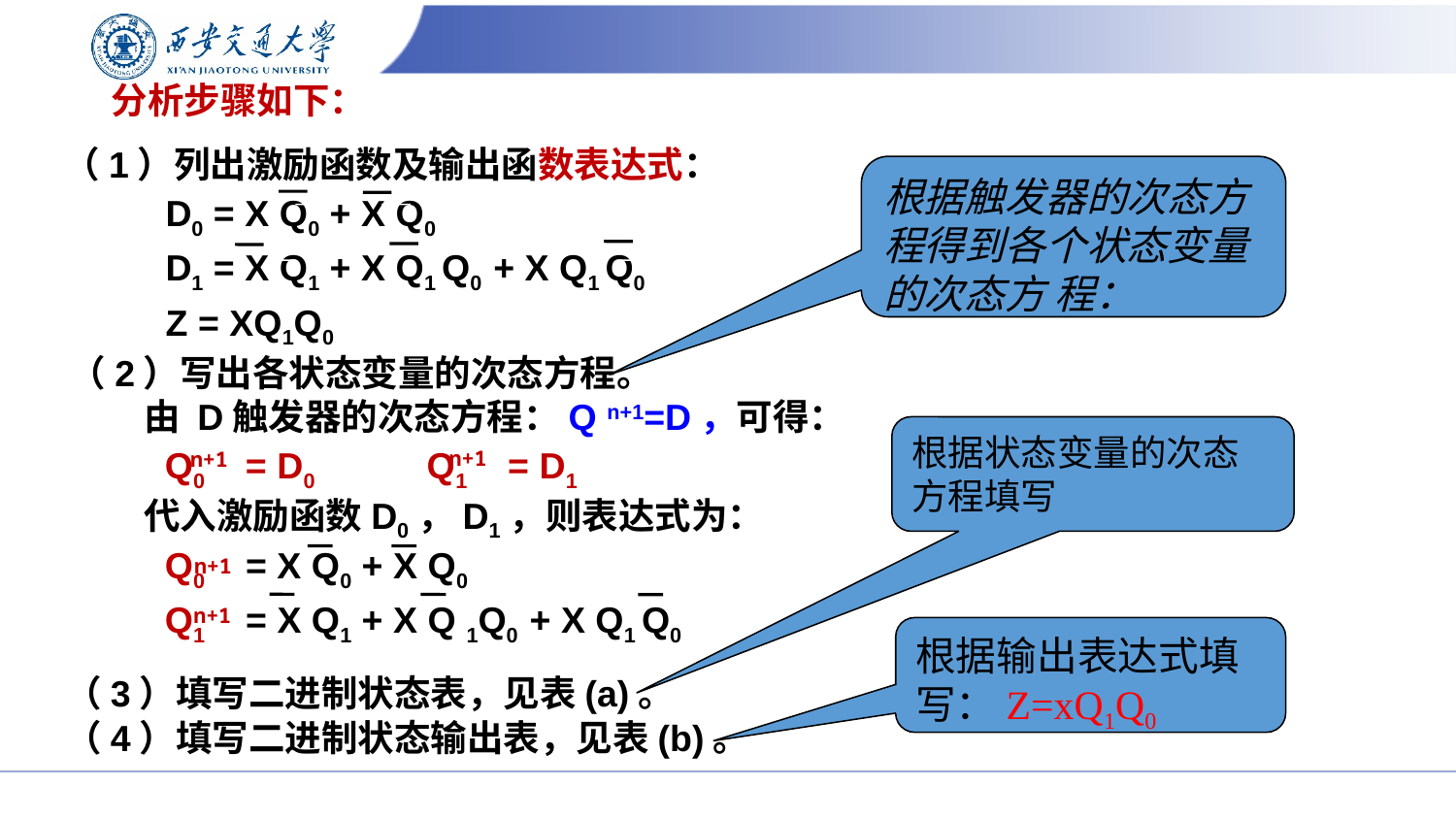

# 分析步骤如下：
（1）列出激励函数及输出函数表达式：
          D0 = X Q0 + X Q0
          D1 = X Q1 + X Q1 Q0  + X Q1 Q0
          Z = XQ1Q0

根据触发器的次态方程得到各个状态变量的次态方 程：
 （2）写出各状态变量的次态方程。
          由 D触发器的次态方程：Q n+1=D，可得：
           Q0    = D0           Q1    = D1
          代入激励函数D0，D1，则表达式为：
           Q0    = X Q0 + X Q0
           Q1    = X Q1 + X Q 1Q0  + X Q1 Q0
n+1
n+1
n+1

n+1

根据状态变量的次态方程填写
根据输出表达式填写：Z=xQ1Q0
（3）填写二进制状态表，见表(a)。
（4）填写二进制状态输出表，见表(b)。